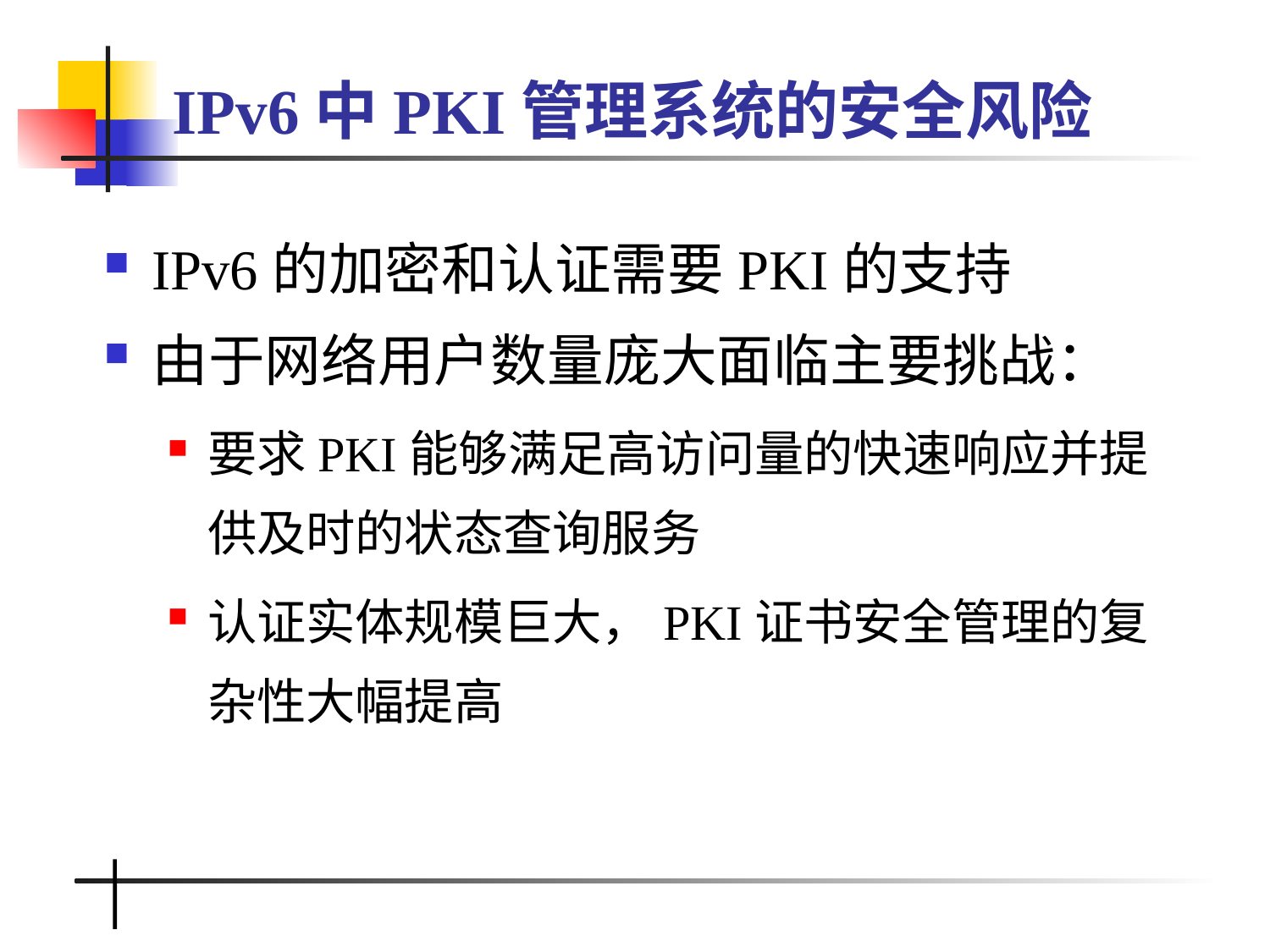

# IPv6中PKI管理系统的安全风险
IPv6的加密和认证需要PKI的支持
由于网络用户数量庞大面临主要挑战：
要求PKI能够满足高访问量的快速响应并提供及时的状态查询服务
认证实体规模巨大，PKI证书安全管理的复杂性大幅提高